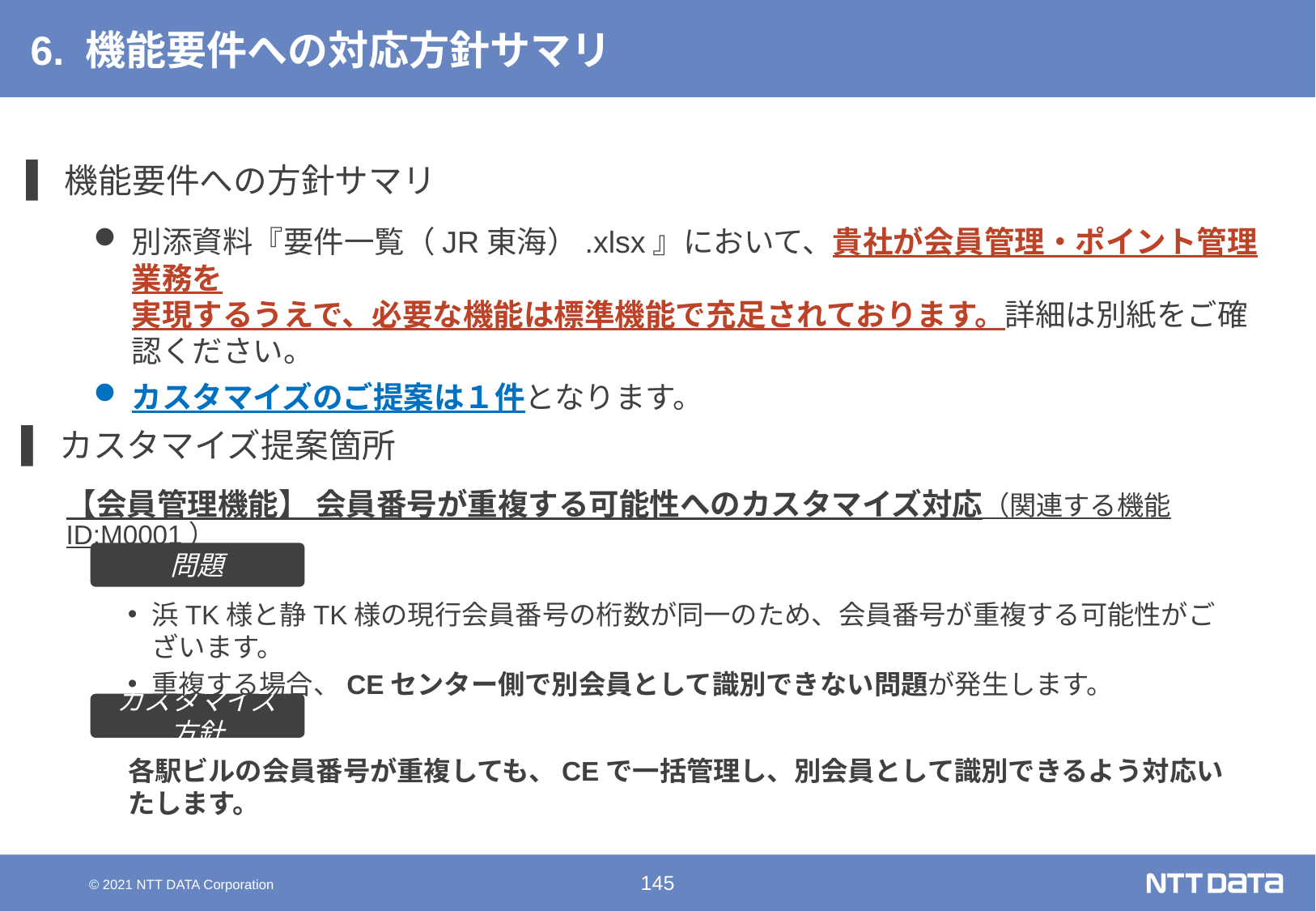

# 6. 機能要件への対応方針サマリ
機能要件への方針サマリ
別添資料『要件一覧（JR東海）.xlsx』において、貴社が会員管理・ポイント管理業務を
実現するうえで、必要な機能は標準機能で充足されております。詳細は別紙をご確認ください。
カスタマイズのご提案は１件となります。
カスタマイズ提案箇所
【会員管理機能】 会員番号が重複する可能性へのカスタマイズ対応（関連する機能ID:M0001）
問題
浜TK様と静TK様の現行会員番号の桁数が同一のため、会員番号が重複する可能性がございます。
重複する場合、CEセンター側で別会員として識別できない問題が発生します。
カスタマイズ方針
各駅ビルの会員番号が重複しても、CEで一括管理し、別会員として識別できるよう対応いたします。